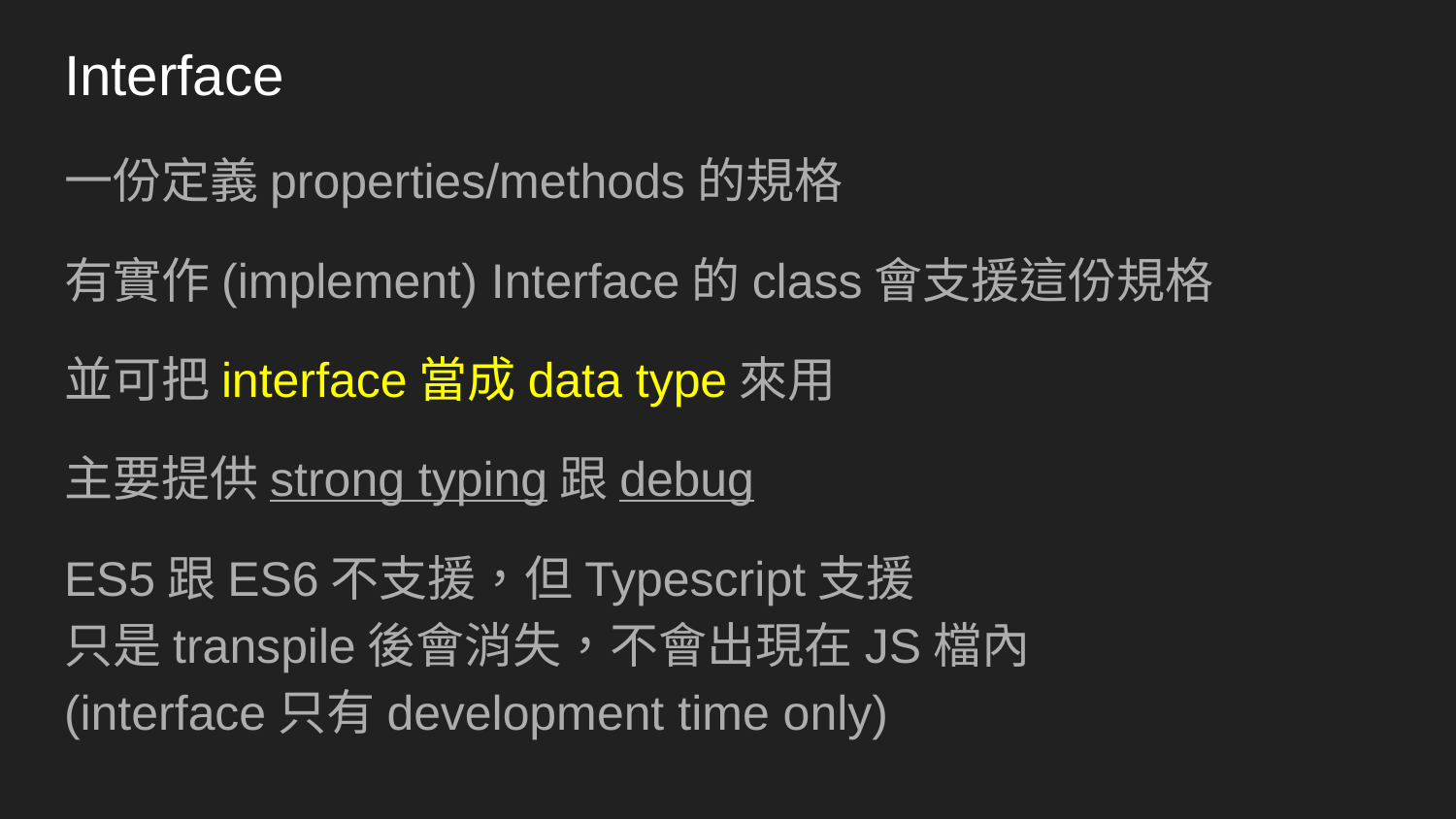

# Interface
一份定義properties/methods的規格
有實作(implement) Interface的class會支援這份規格
並可把interface當成data type來用
主要提供strong typing跟debug
ES5跟ES6不支援，但Typescript支援
只是transpile後會消失，不會出現在JS檔內
(interface只有development time only)